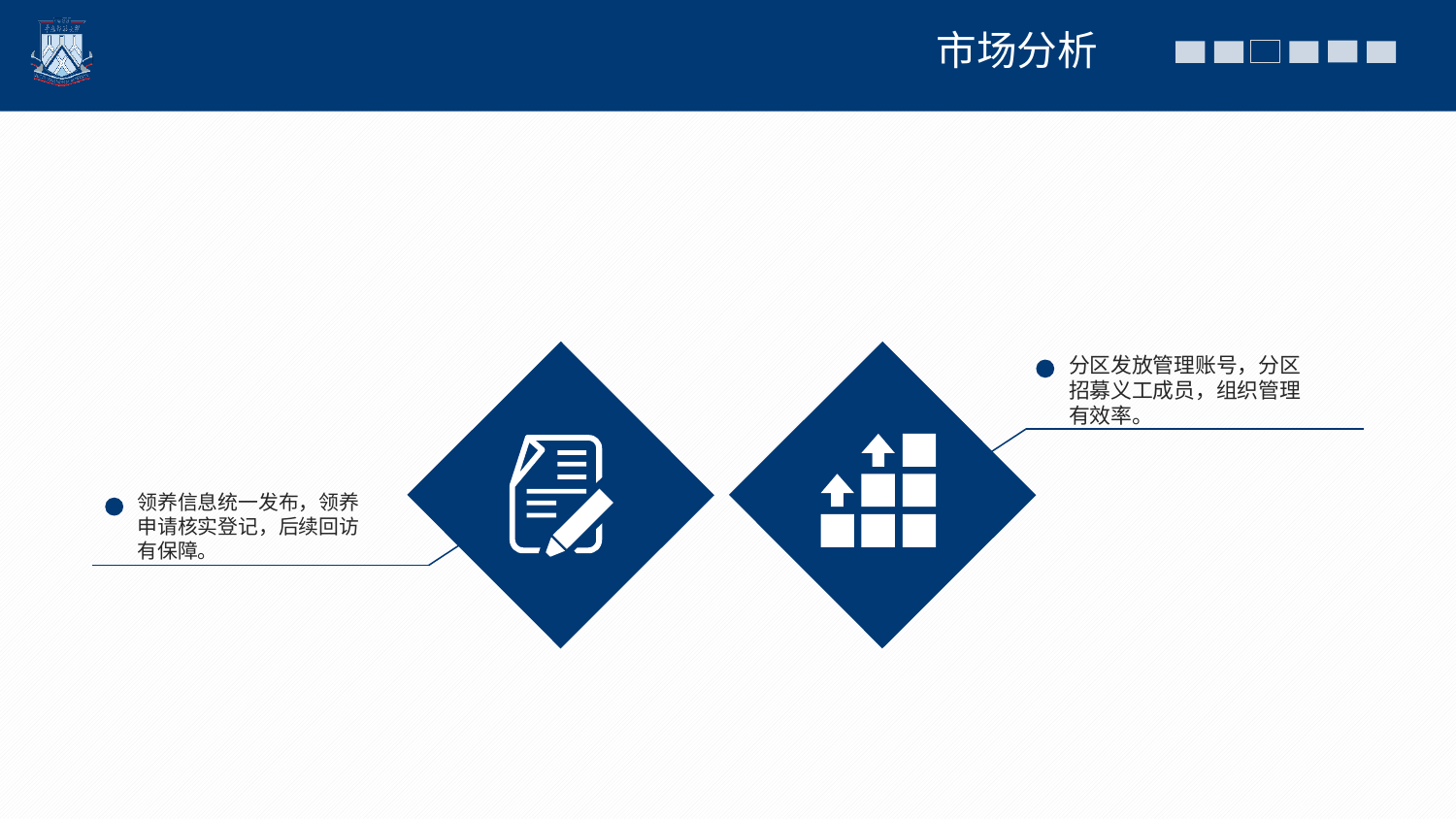

市场分析
分区发放管理账号，分区招募义工成员，组织管理有效率。

领养信息统一发布，领养申请核实登记，后续回访有保障。